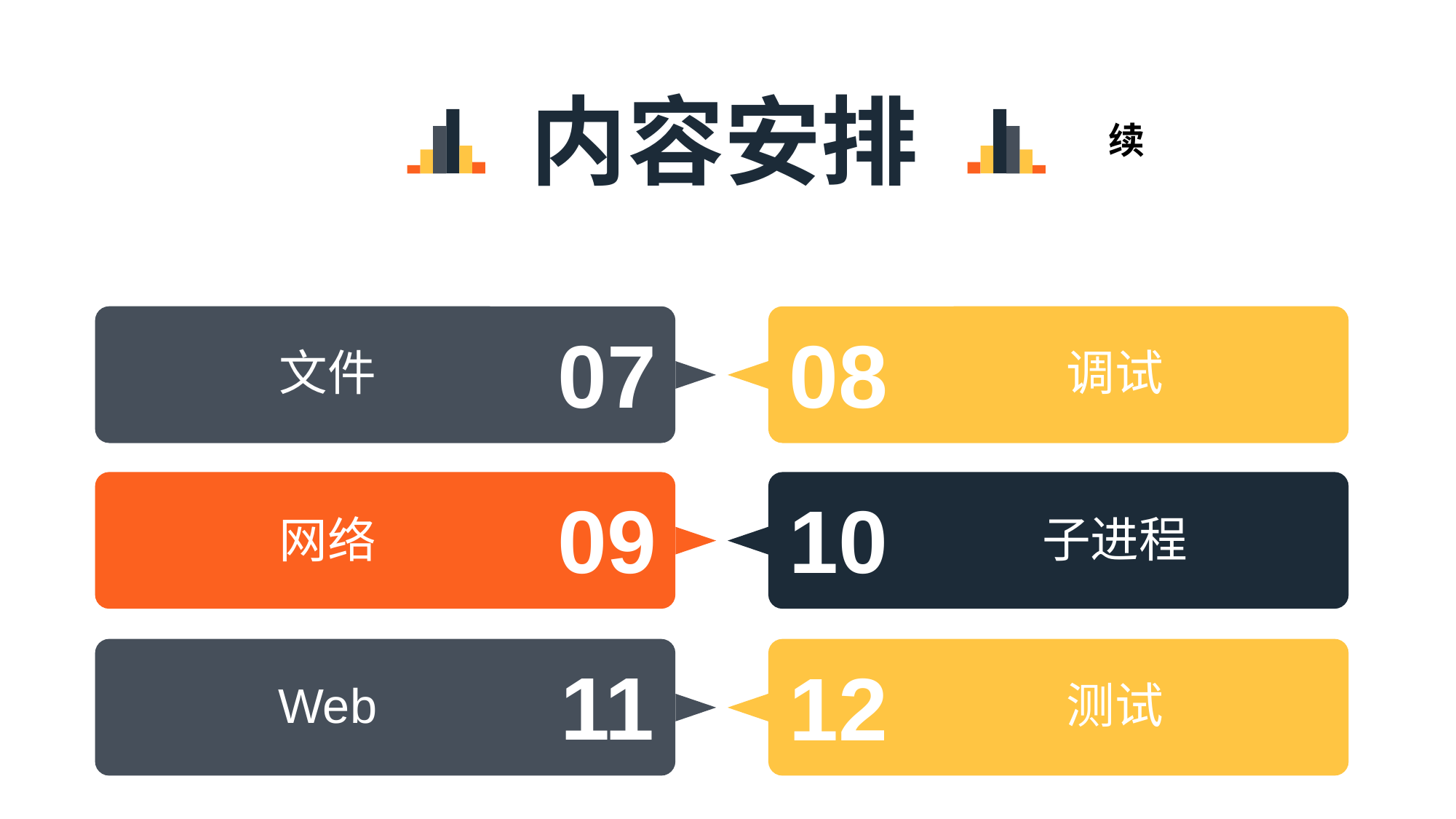

内容安排

续

07
08
文件
调试

09
10
子进程
网络

11
12
Web
测试